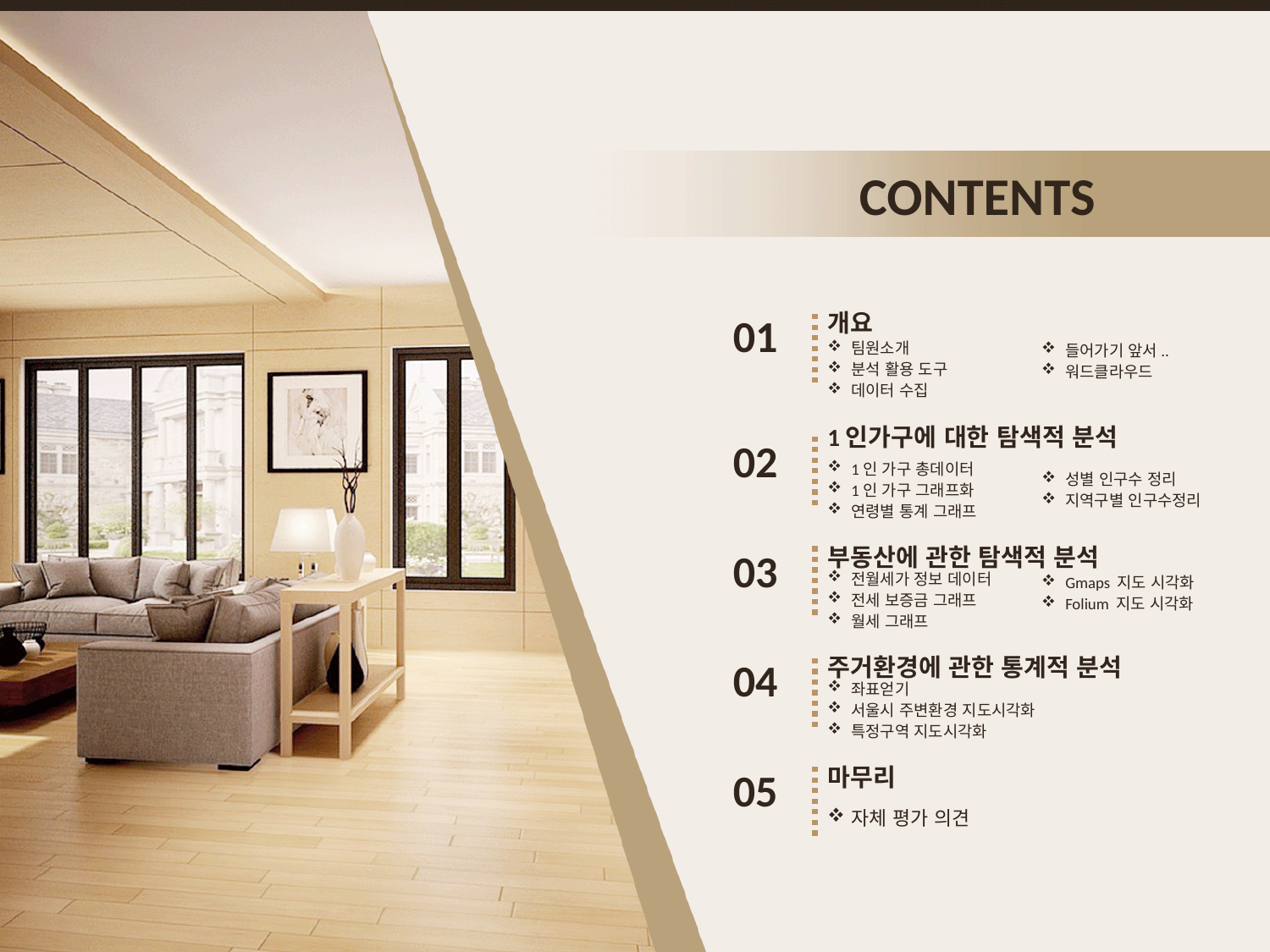

CONTENTS
개요
01
팀원소개
분석 활용 도구
데이터 수집

들어가기 앞서..
워드클라우드
1인가구에 대한 탐색적 분석
02
1인 가구 총데이터
1인 가구 그래프화
연령별 통계 그래프
성별 인구수 정리
지역구별 인구수정리

부동산에 관한 탐색적 분석
03
전월세가 정보 데이터
전세 보증금 그래프
월세 그래프
Gmaps 지도 시각화
Folium 지도 시각화
주거환경에 관한 통계적 분석
04
좌표얻기
서울시 주변환경 지도시각화
특정구역 지도시각화
마무리
05
자체 평가 의견